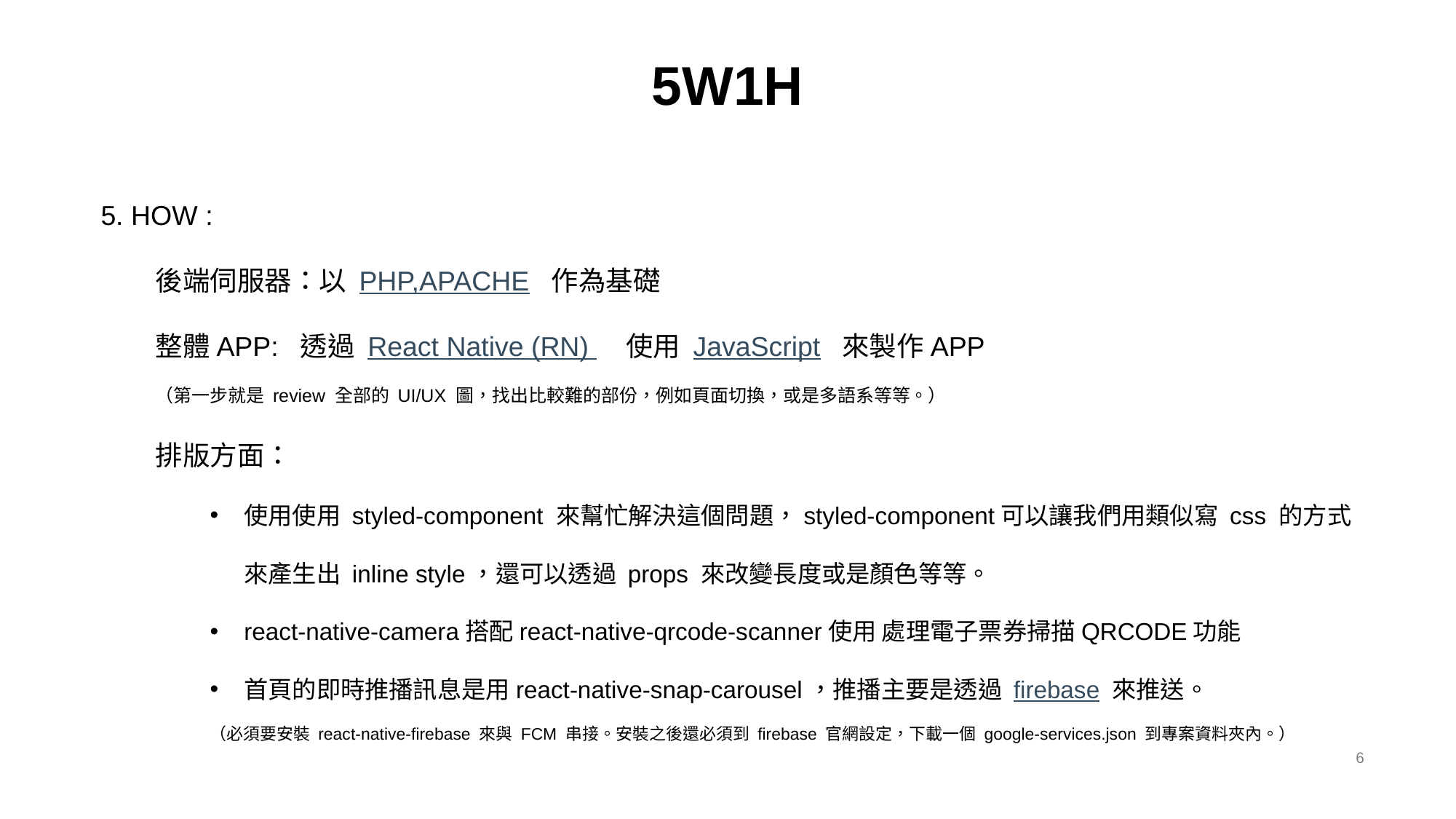

# 5W1H
5. HOW :
後端伺服器：以 PHP,APACHE  作為基礎
整體APP:  透過 React Native (RN)    使用 JavaScript  來製作APP
（第一步就是 review 全部的 UI/UX 圖，找出比較難的部份，例如頁面切換，或是多語系等等。）
排版方面：
使用使用 styled-component 來幫忙解決這個問題，styled-component可以讓我們用類似寫 css 的方式來產生出 inline style，還可以透過 props 來改變長度或是顏色等等。
react-native-camera搭配react-native-qrcode-scanner使用 處理電子票券掃描QRCODE功能
首頁的即時推播訊息是用react-native-snap-carousel，推播主要是透過 firebase 來推送。
（必須要安裝 react-native-firebase 來與 FCM 串接。安裝之後還必須到 firebase 官網設定，下載一個 google-services.json 到專案資料夾內。）
6